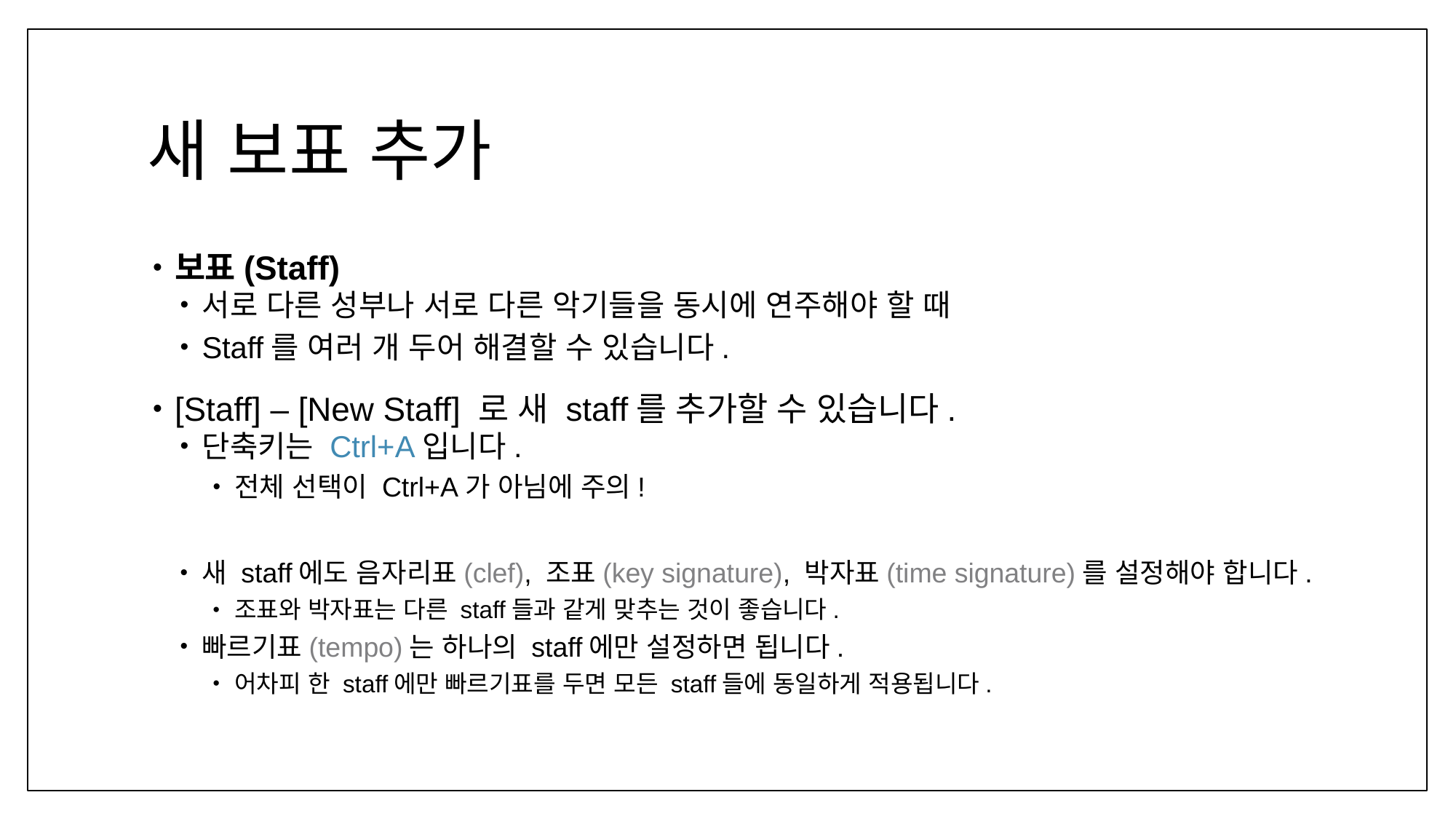

# 새 보표 추가
보표(Staff)
서로 다른 성부나 서로 다른 악기들을 동시에 연주해야 할 때
Staff를 여러 개 두어 해결할 수 있습니다.
[Staff] – [New Staff] 로 새 staff를 추가할 수 있습니다.
단축키는 Ctrl+A입니다.
전체 선택이 Ctrl+A가 아님에 주의!

새 staff에도 음자리표(clef), 조표(key signature), 박자표(time signature)를 설정해야 합니다.
조표와 박자표는 다른 staff들과 같게 맞추는 것이 좋습니다.
빠르기표(tempo)는 하나의 staff에만 설정하면 됩니다.
어차피 한 staff에만 빠르기표를 두면 모든 staff들에 동일하게 적용됩니다.